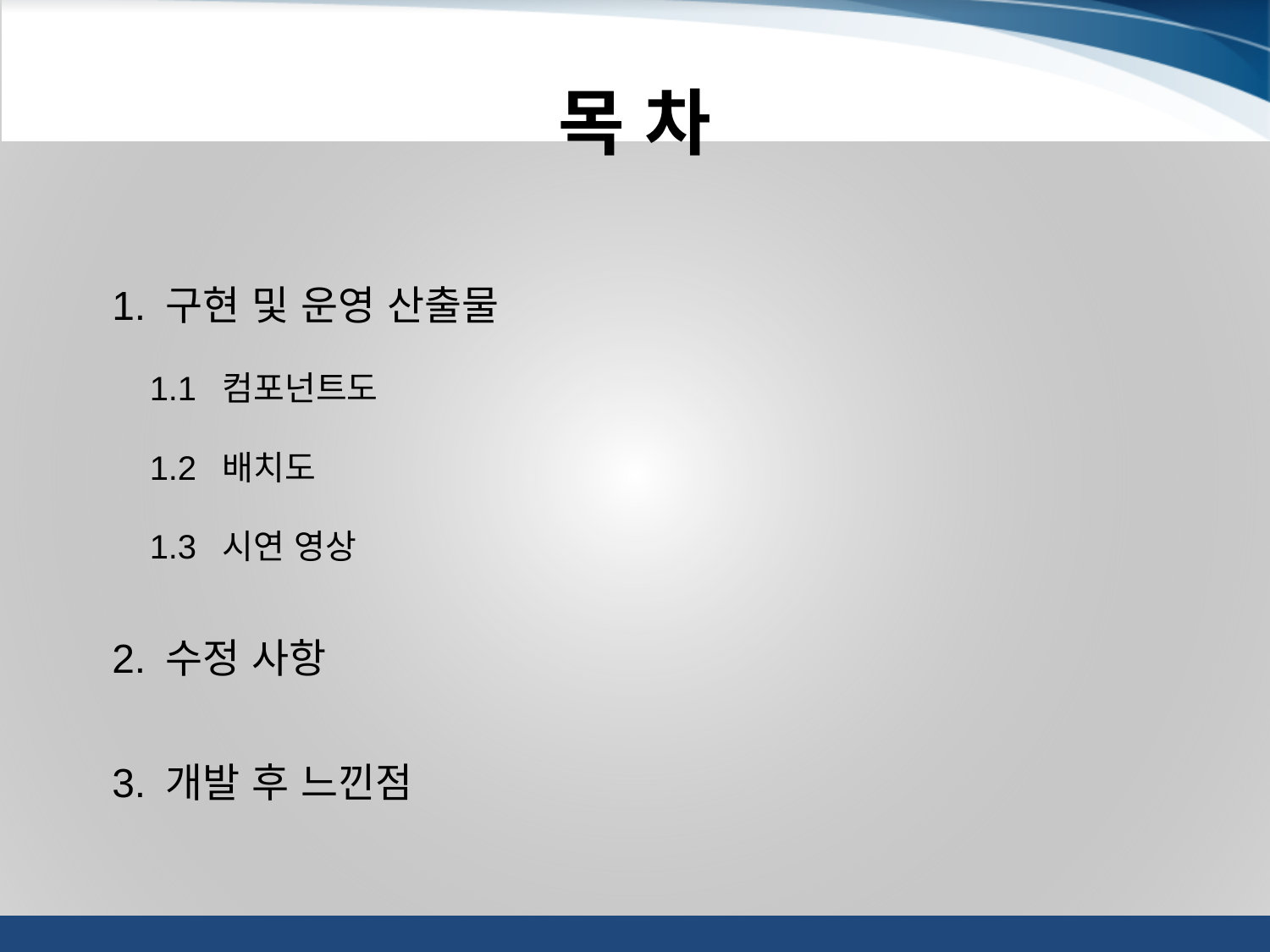

목 차
1. 구현 및 운영 산출물
1.1  컴포넌트도
1.2  배치도
1.3  시연 영상

2. 수정 사항
3. 개발 후 느낀점